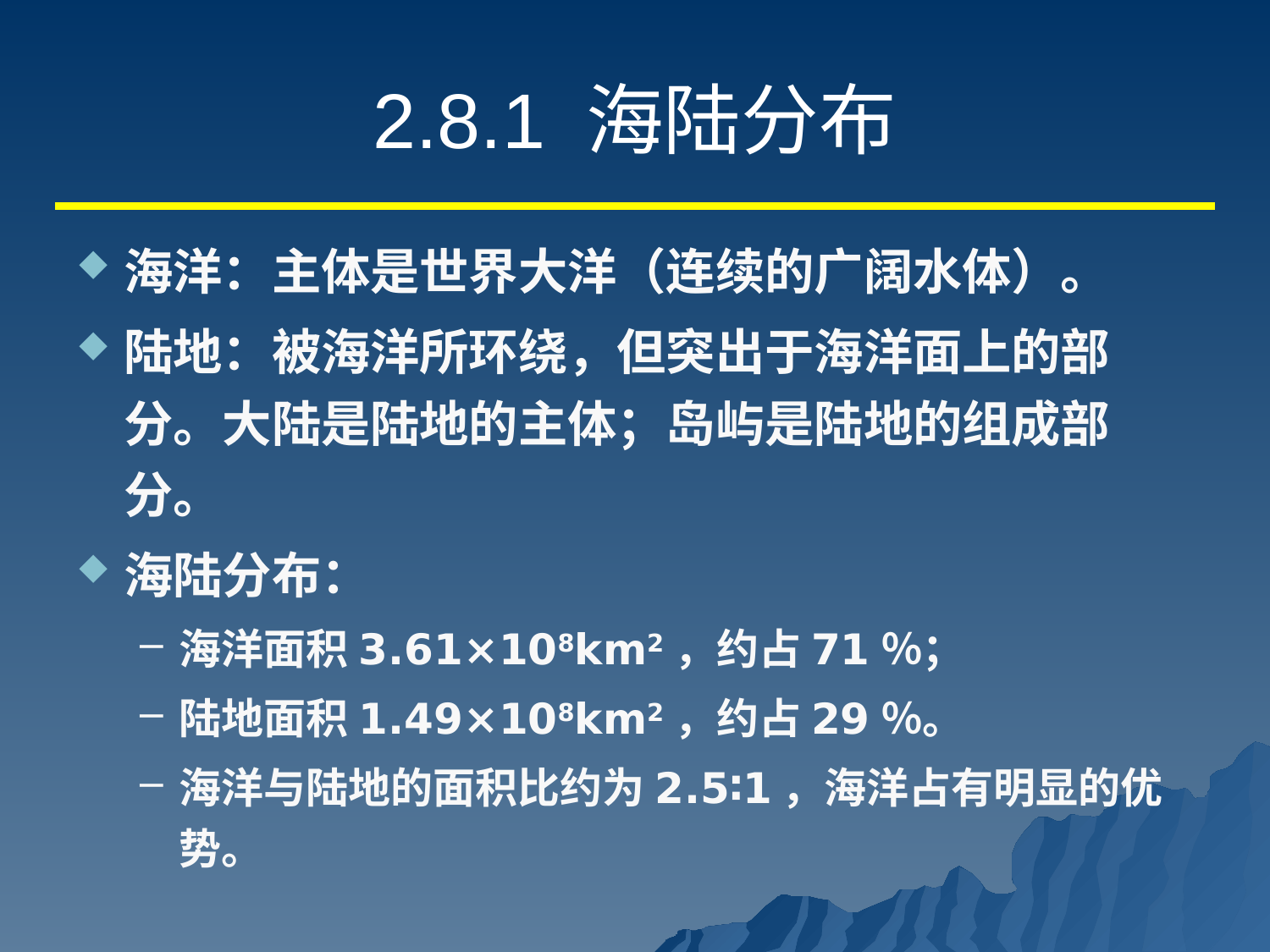

# 2.8.1 海陆分布
海洋：主体是世界大洋（连续的广阔水体）。
陆地：被海洋所环绕，但突出于海洋面上的部分。大陆是陆地的主体；岛屿是陆地的组成部分。
海陆分布：
海洋面积3.61×108km2，约占71％；
陆地面积1.49×108km2，约占29％。
海洋与陆地的面积比约为2.5∶1，海洋占有明显的优势。